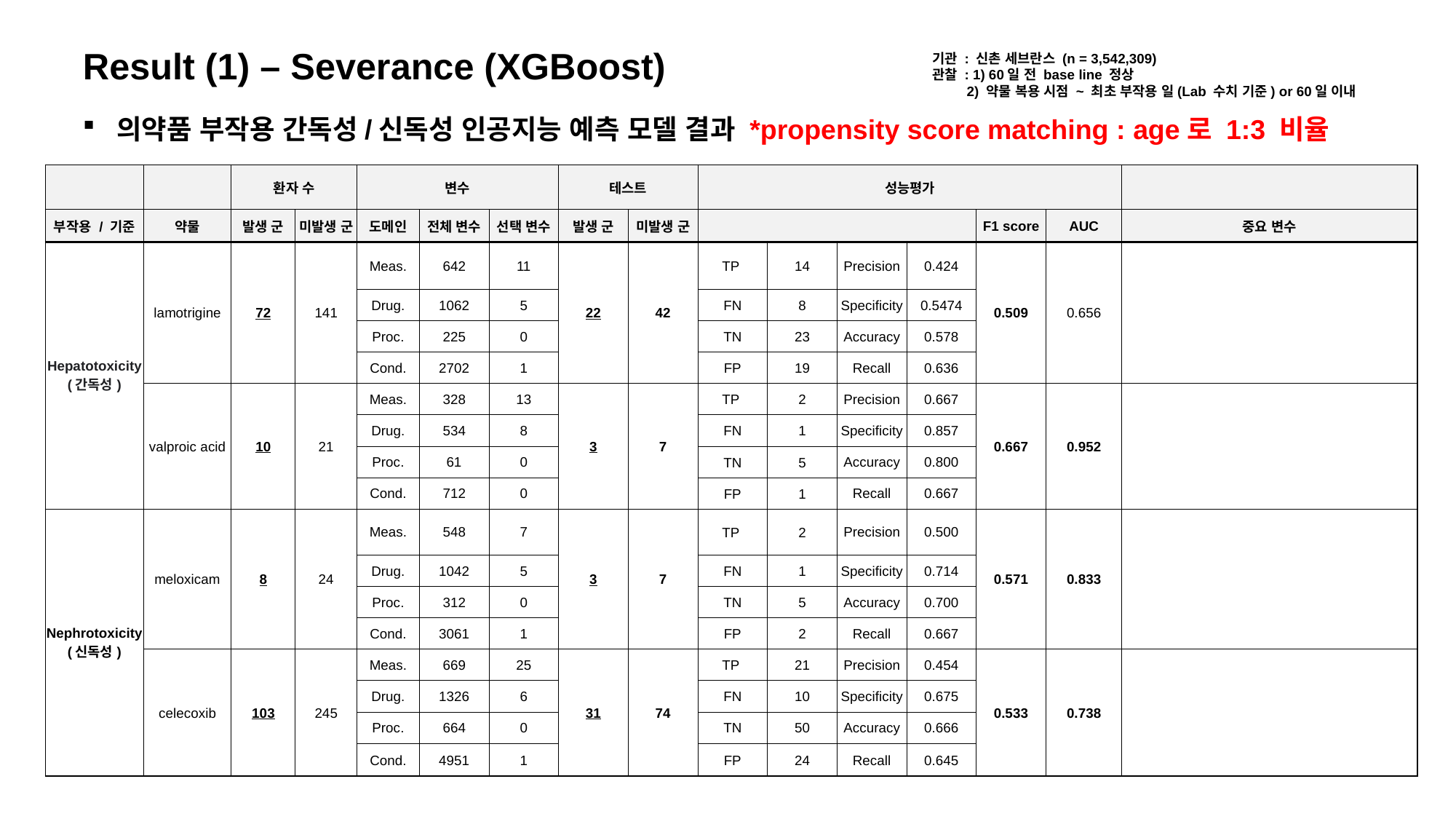

Result (1) – Severance (XGBoost)
기관 : 신촌 세브란스 (n = 3,542,309)
관찰 : 1) 60일 전 base line 정상
         2) 약물 복용 시점 ~ 최초 부작용 일(Lab 수치 기준) or 60일 이내
의약품 부작용 간독성/신독성 인공지능 예측 모델 결과 *propensity score matching : age로 1:3 비율
|  |  | 환자 수 |  | 변수 |  |  | 테스트 |  | 성능평가 |  |  |  |  |  |  |
| --- | --- | --- | --- | --- | --- | --- | --- | --- | --- | --- | --- | --- | --- | --- | --- |
| 부작용 / 기준 | 약물 | 발생 군 | 미발생 군 | 도메인 | 전체 변수 | 선택 변수 | 발생 군 | 미발생 군 |  |  |  |  | F1 score | AUC | 중요 변수 |
| Hepatotoxicity (간독성) | lamotrigine | 72 | 141 | Meas. | 642 | 11 | 22 | 42 | TP | 14 | Precision | 0.424 | 0.509 | 0.656 |  |
|  |  |  |  | Drug. | 1062 | 5 |  |  | FN | 8 | Specificity | 0.5474 |  |  |  |
|  |  |  |  | Proc. | 225 | 0 |  |  | TN | 23 | Accuracy | 0.578 |  |  |  |
|  |  |  |  | Cond. | 2702 | 1 |  |  | FP | 19 | Recall | 0.636 |  |  |  |
|  | valproic acid | 10 | 21 | Meas. | 328 | 13 | 3 | 7 | TP | 2 | Precision | 0.667 | 0.667 | 0.952 |  |
|  |  |  |  | Drug. | 534 | 8 |  |  | FN | 1 | Specificity | 0.857 |  |  |  |
|  |  |  |  | Proc. | 61 | 0 |  |  | TN | 5 | Accuracy | 0.800 |  |  |  |
|  |  |  |  | Cond. | 712 | 0 |  |  | FP | 1 | Recall | 0.667 |  |  |  |
| Nephrotoxicity (신독성) | meloxicam | 8 | 24 | Meas. | 548 | 7 | 3 | 7 | TP | 2 | Precision | 0.500 | 0.571 | 0.833 |  |
|  |  |  |  | Drug. | 1042 | 5 |  |  | FN | 1 | Specificity | 0.714 |  |  |  |
|  |  |  |  | Proc. | 312 | 0 |  |  | TN | 5 | Accuracy | 0.700 |  |  |  |
|  |  |  |  | Cond. | 3061 | 1 |  |  | FP | 2 | Recall | 0.667 |  |  |  |
|  | celecoxib | 103 | 245 | Meas. | 669 | 25 | 31 | 74 | TP | 21 | Precision | 0.454 | 0.533 | 0.738 |  |
|  |  |  |  | Drug. | 1326 | 6 |  |  | FN | 10 | Specificity | 0.675 |  |  |  |
|  |  |  |  | Proc. | 664 | 0 |  |  | TN | 50 | Accuracy | 0.666 |  |  |  |
|  |  |  |  | Cond. | 4951 | 1 |  |  | FP | 24 | Recall | 0.645 |  |  |  |